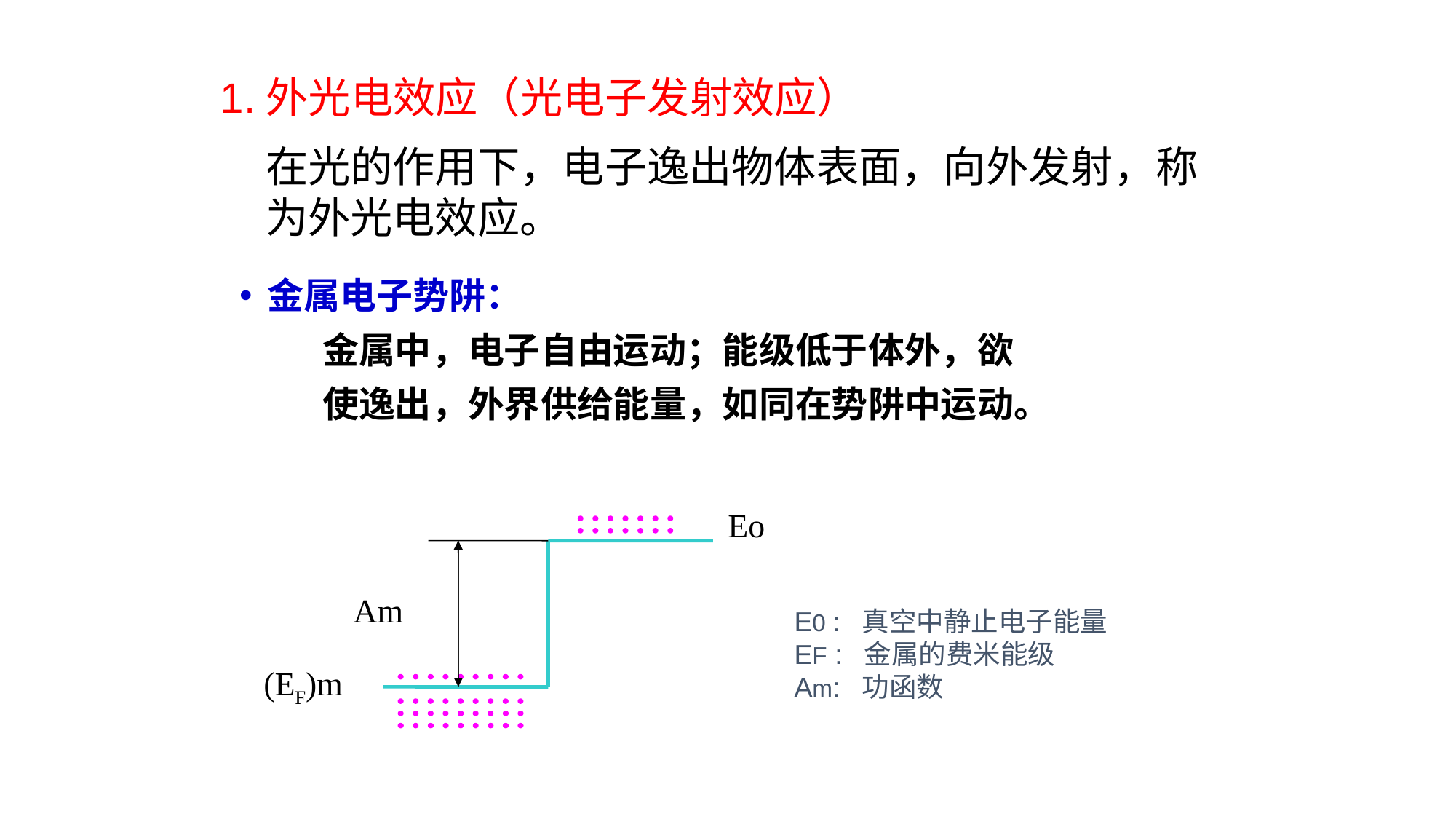

1.外光电效应（光电子发射效应）
在光的作用下，电子逸出物体表面，向外发射，称为外光电效应。
金属电子势阱：
         金属中，电子自由运动；能级低于体外，欲
         使逸出，外界供给能量，如同在势阱中运动。
Eo

Am
(EF)m

E0 :  真空中静止电子能量
EF :  金属的费米能级
Am:  功函数